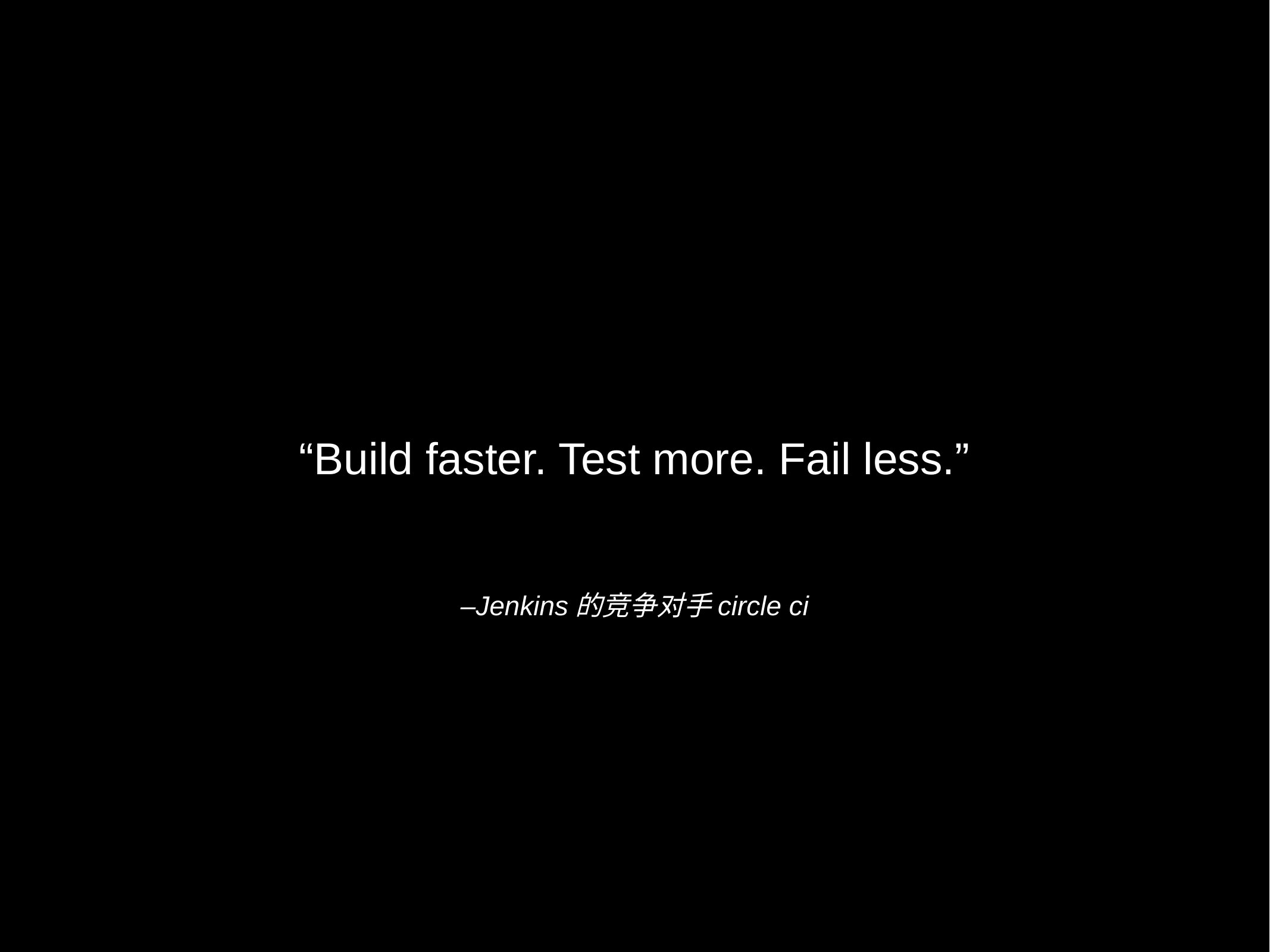

“Build faster. Test more. Fail less.”
–Jenkins的竞争对手circle ci